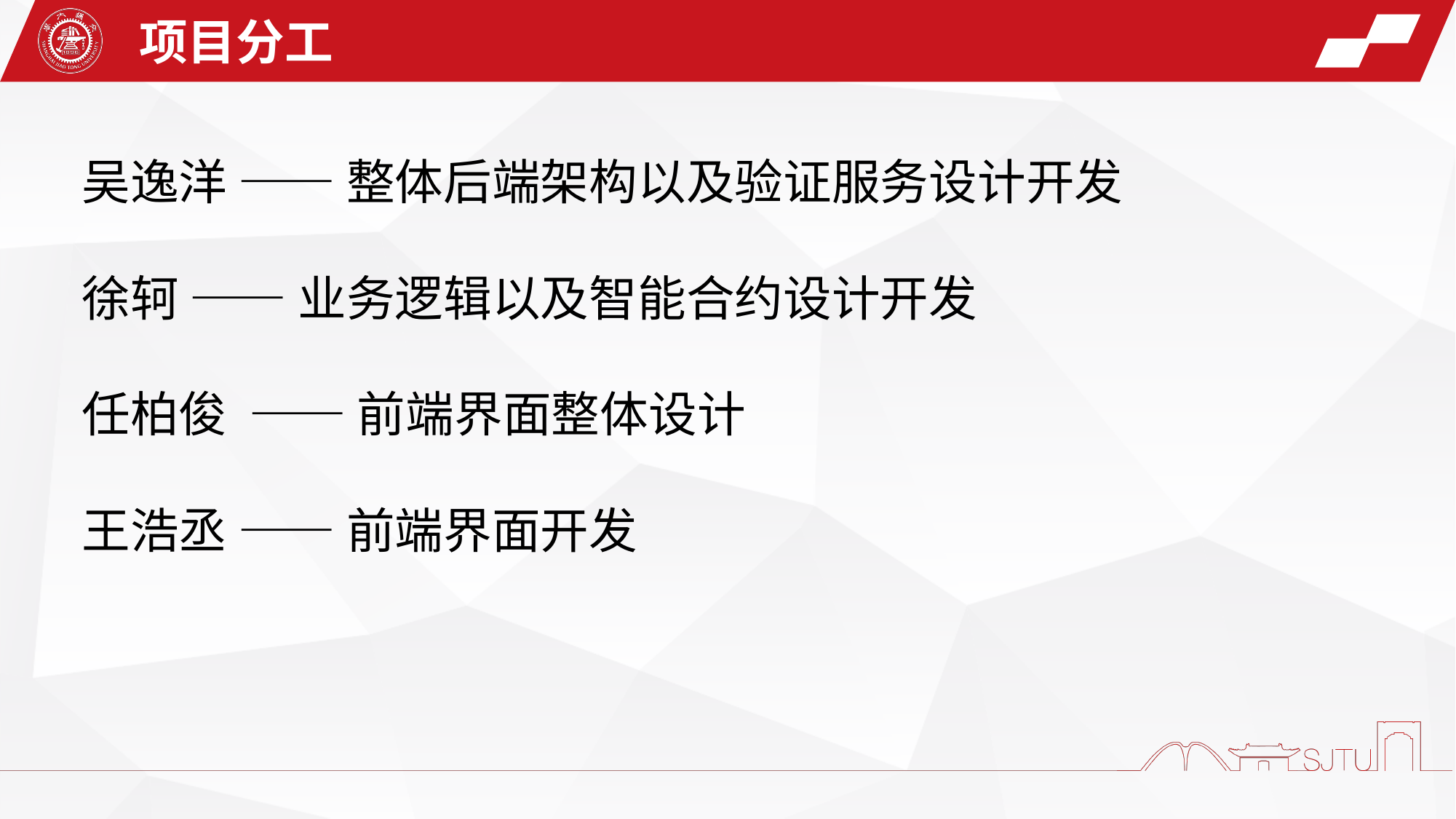

项目分工
吴逸洋 —— 整体后端架构以及验证服务设计开发

徐轲 —— 业务逻辑以及智能合约设计开发

任柏俊  —— 前端界面整体设计

王浩丞 —— 前端界面开发